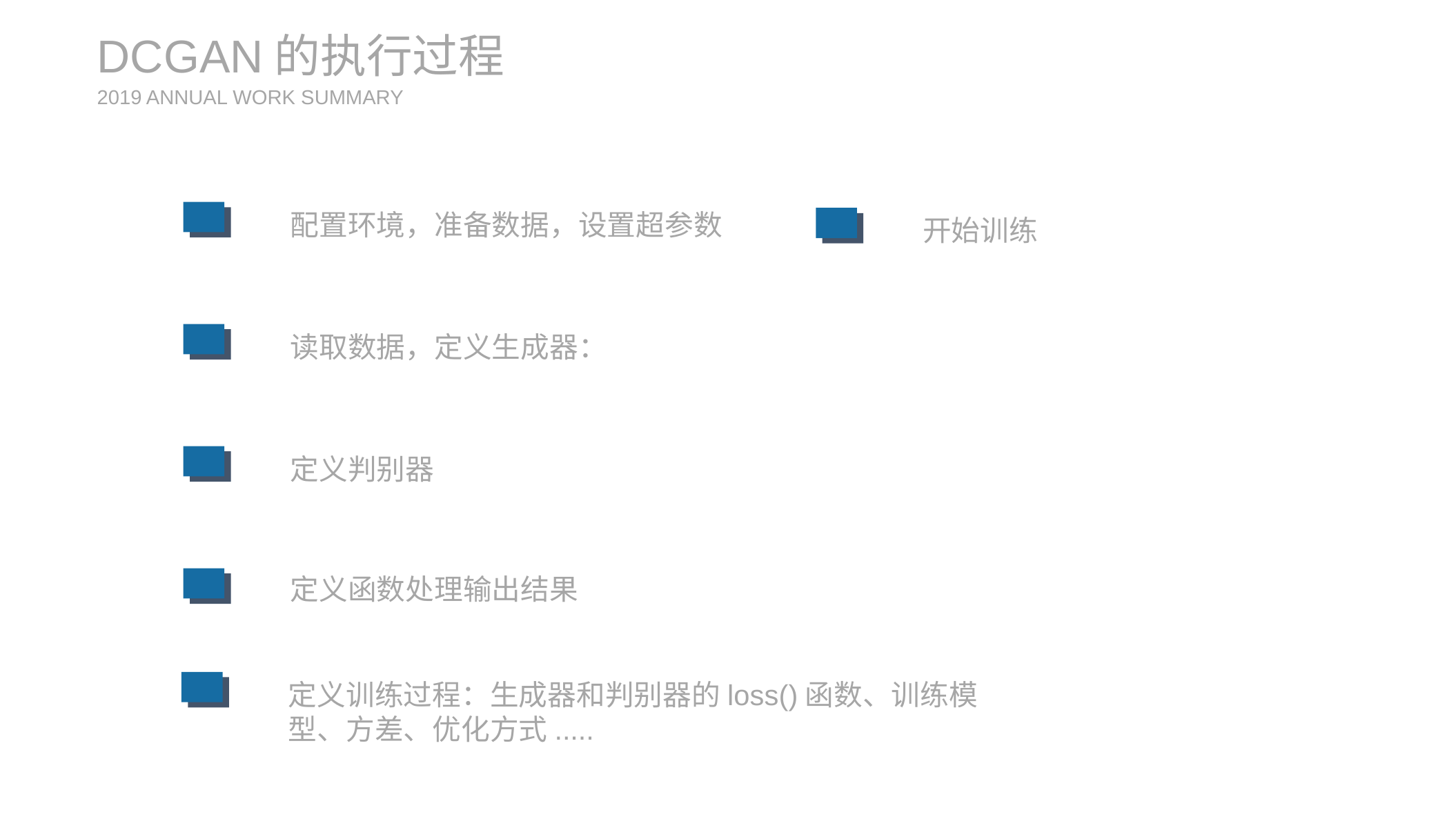

DCGAN的执行过程
2019 ANNUAL WORK SUMMARY
配置环境，准备数据，设置超参数

开始训练

读取数据，定义生成器：

定义判别器

定义函数处理输出结果

定义训练过程：生成器和判别器的loss()函数、训练模型、方差、优化方式.....